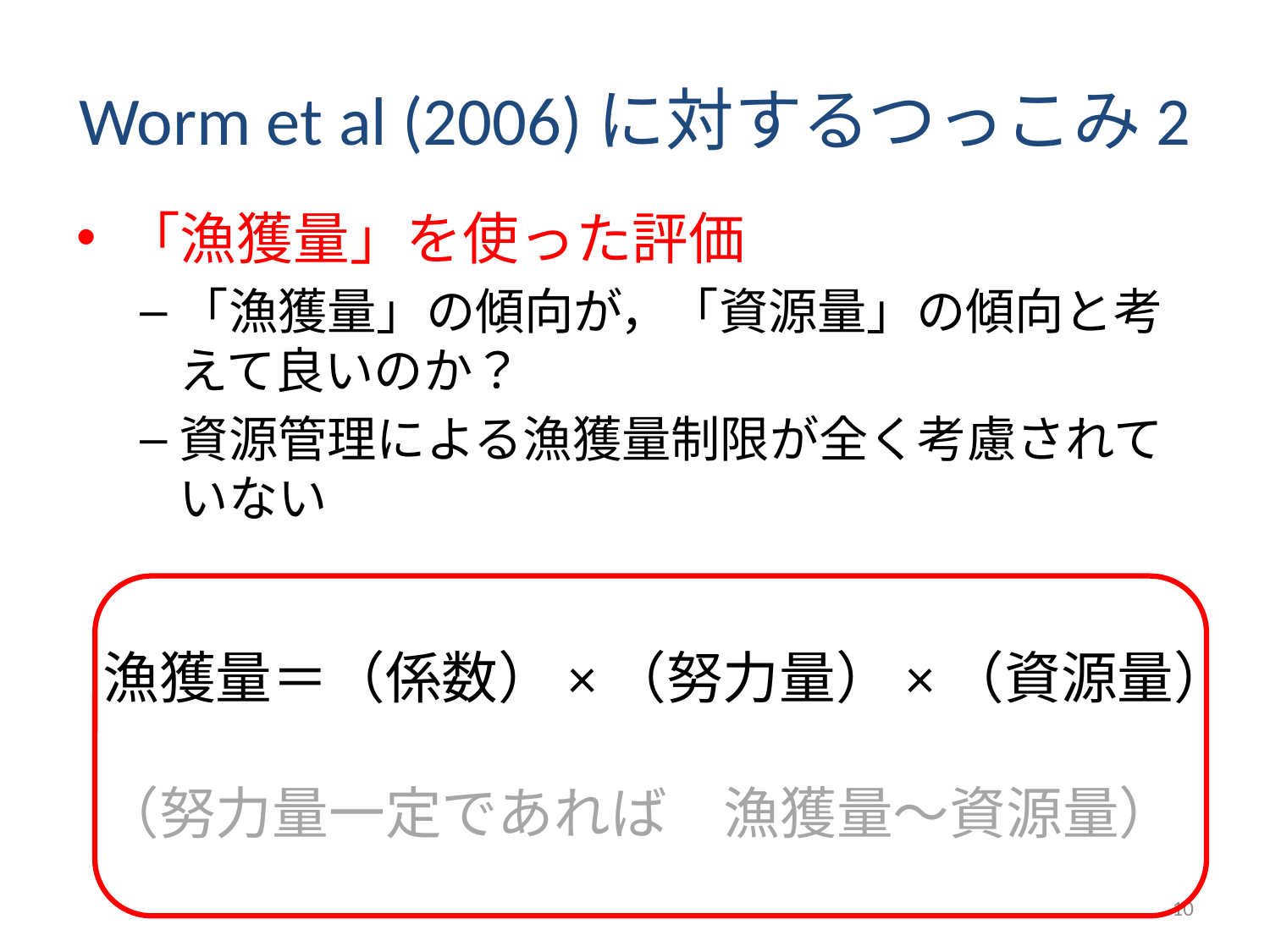

# Worm et al (2006)に対するつっこみ2
「漁獲量」を使った評価
「漁獲量」の傾向が，「資源量」の傾向と考えて良いのか？
資源管理による漁獲量制限が全く考慮されていない

漁獲量＝（係数）×（努力量）×（資源量）

（努力量一定であれば　漁獲量～資源量）
10